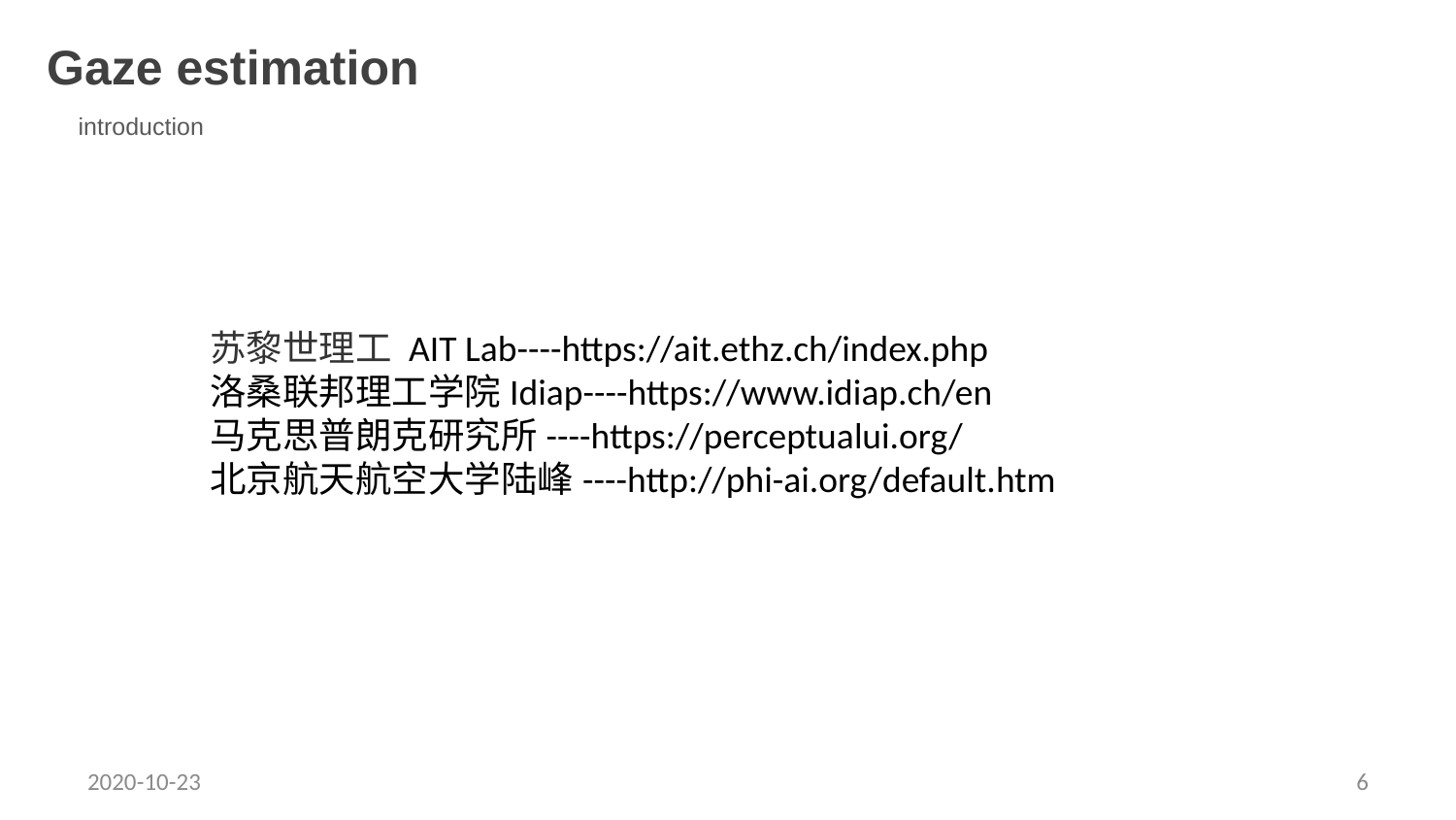

Gaze estimation
introduction
苏黎世理工 AIT Lab----https://ait.ethz.ch/index.php
洛桑联邦理工学院Idiap----https://www.idiap.ch/en
马克思普朗克研究所----https://perceptualui.org/
北京航天航空大学陆峰----http://phi-ai.org/default.htm

2020-10-23
6